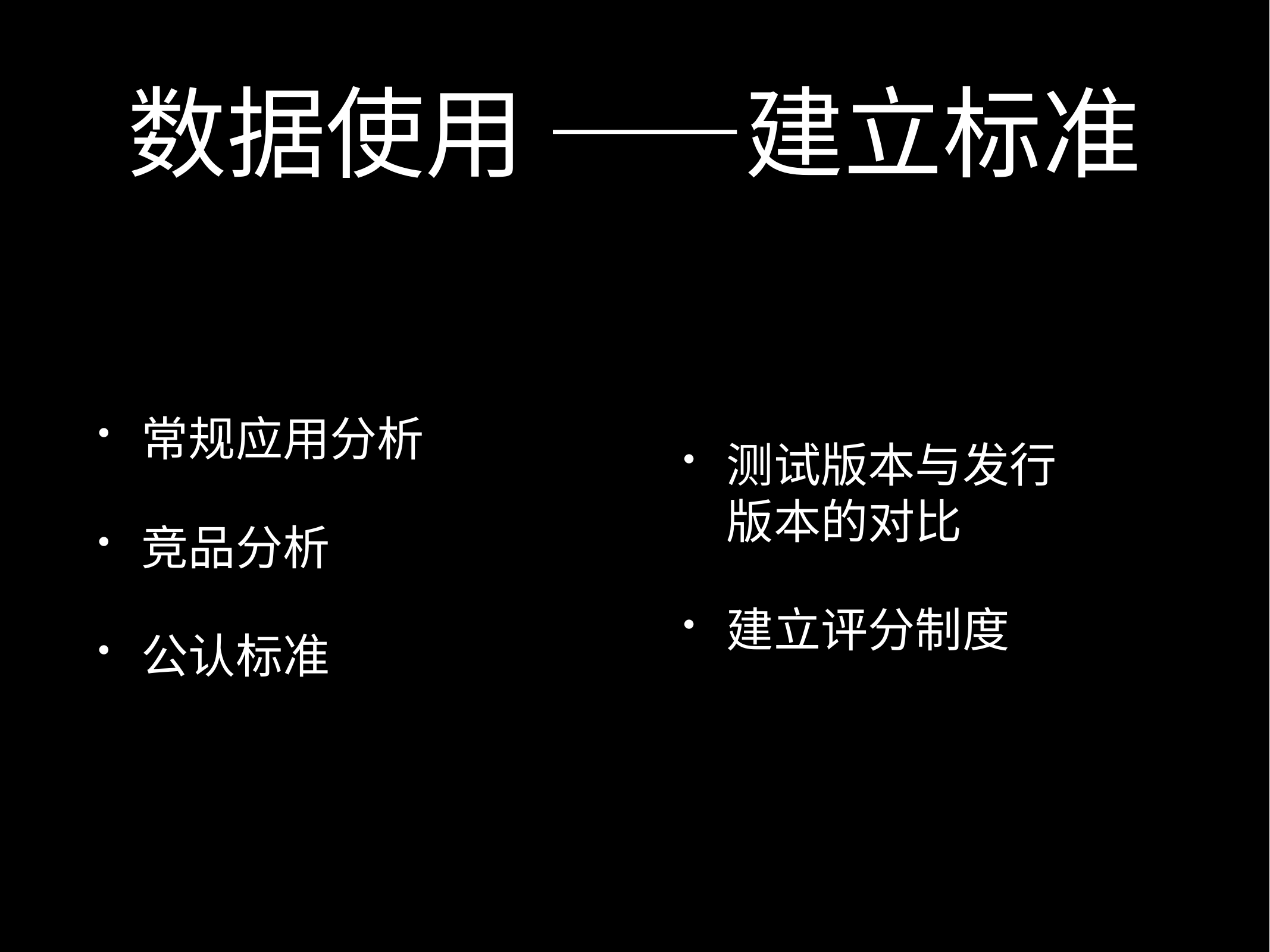

# 数据使用 ——建立标准
常规应用分析
竞品分析
公认标准
测试版本与发行版本的对比
建立评分制度